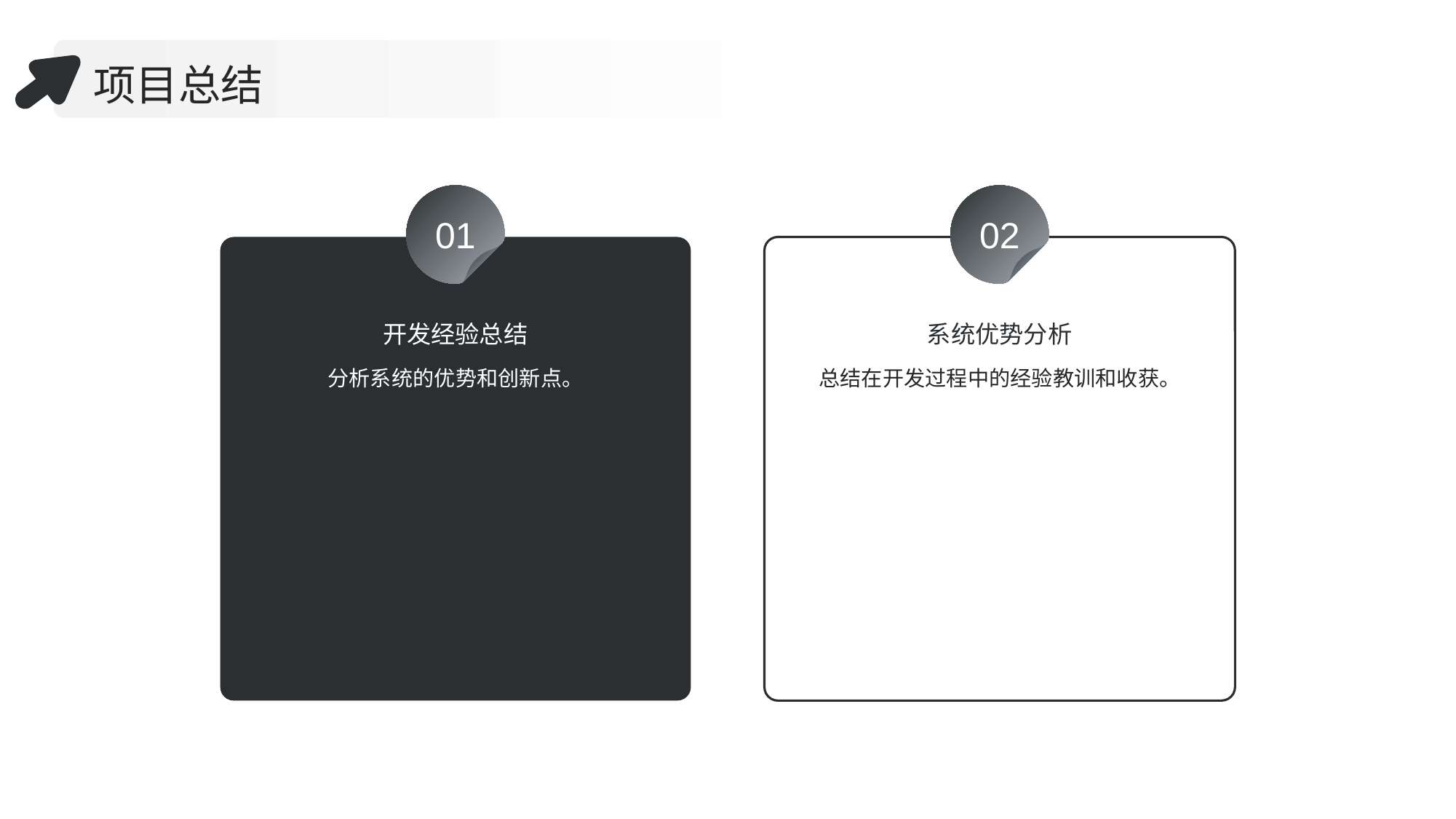

项目总结

01
02

开发经验总结
系统优势分析
分析系统的优势和创新点。
总结在开发过程中的经验教训和收获。